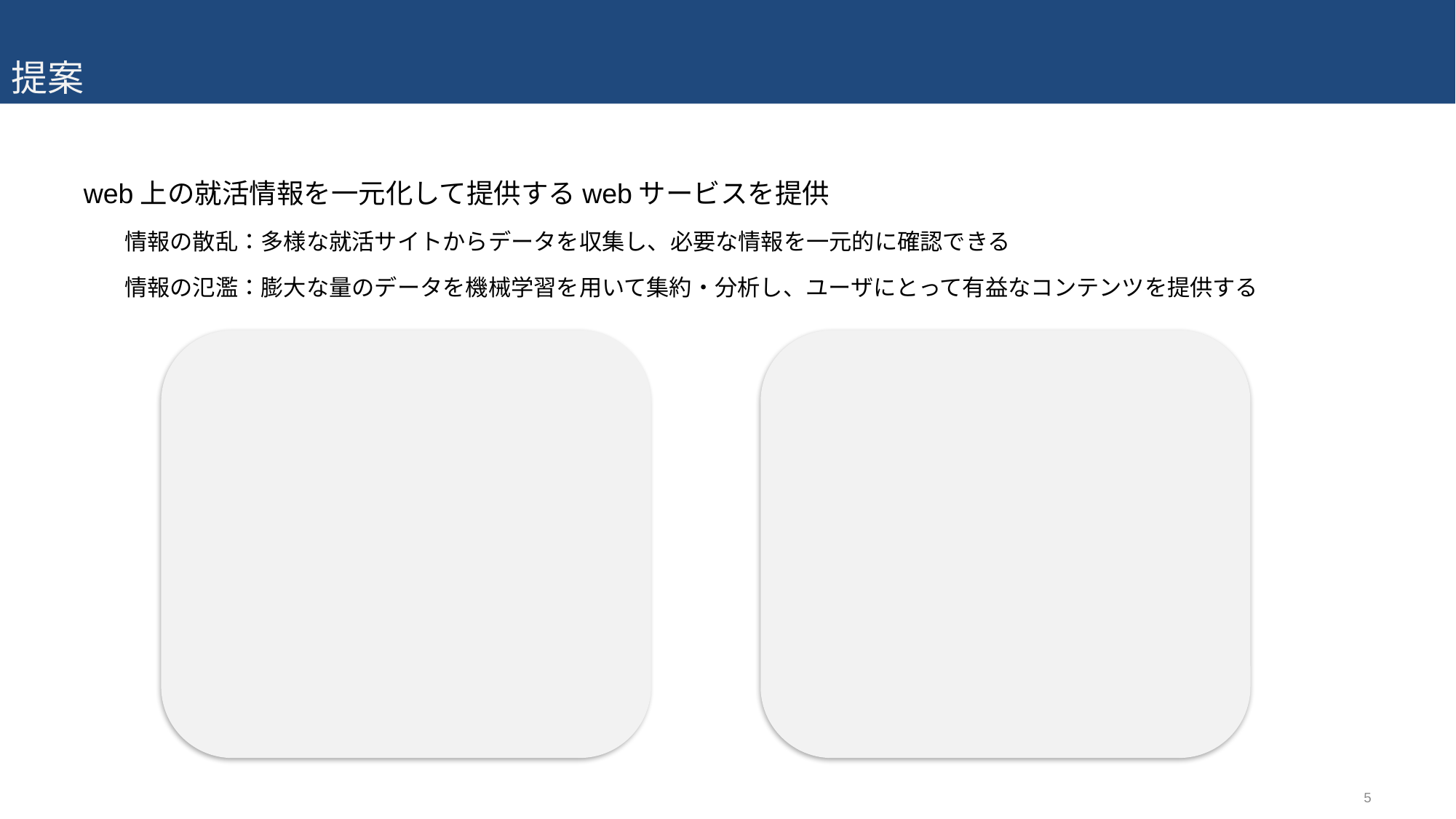

# 提案
web上の就活情報を一元化して提供するwebサービスを提供
情報の散乱：多様な就活サイトからデータを収集し、必要な情報を一元的に確認できる
情報の氾濫：膨大な量のデータを機械学習を用いて集約・分析し、ユーザにとって有益なコンテンツを提供する

5